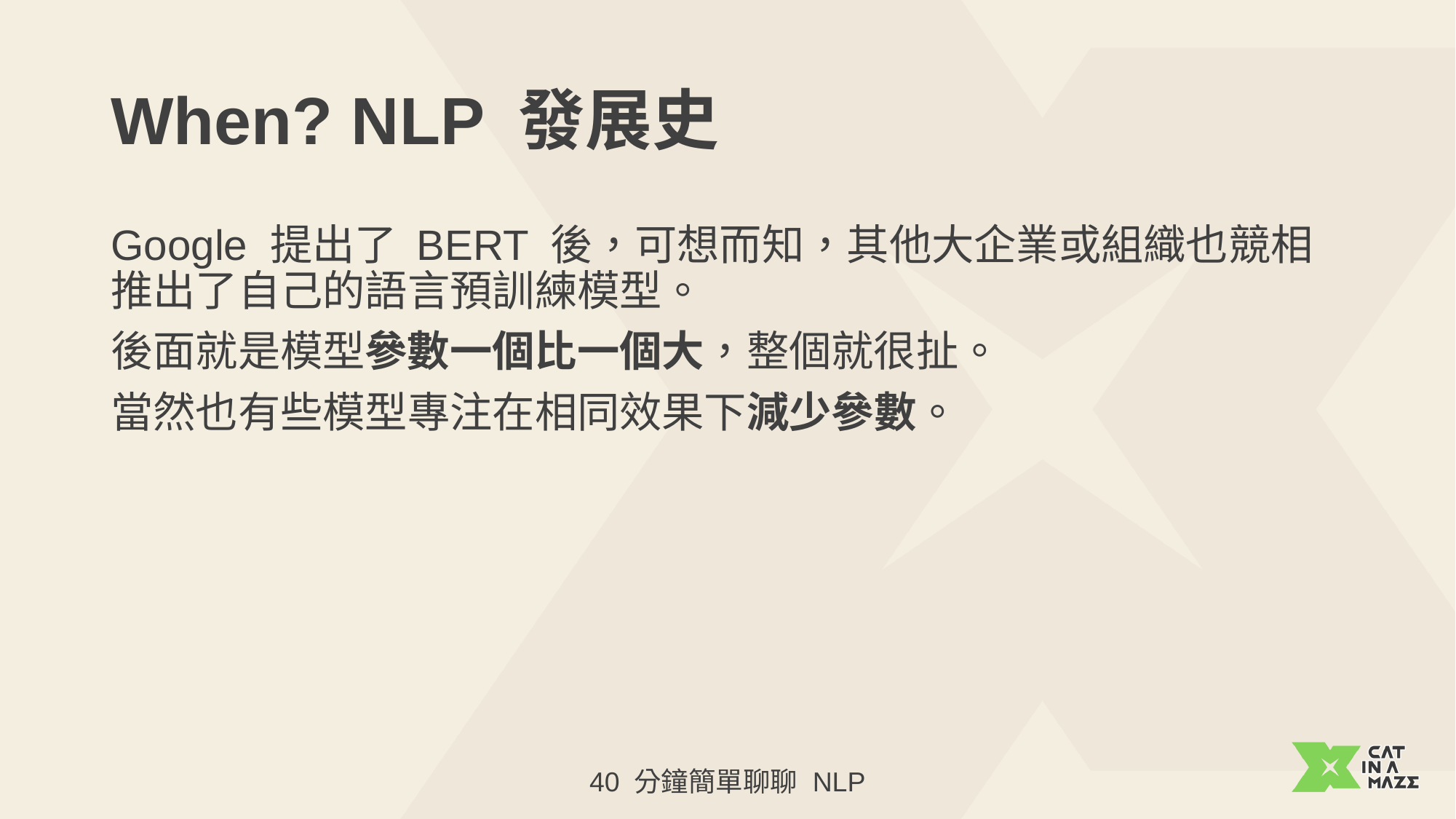

# When? NLP 發展史
Google 提出了 BERT 後，可想而知，其他大企業或組織也競相推出了自己的語言預訓練模型。
後面就是模型參數一個比一個大，整個就很扯。
當然也有些模型專注在相同效果下減少參數。
40 分鐘簡單聊聊 NLP